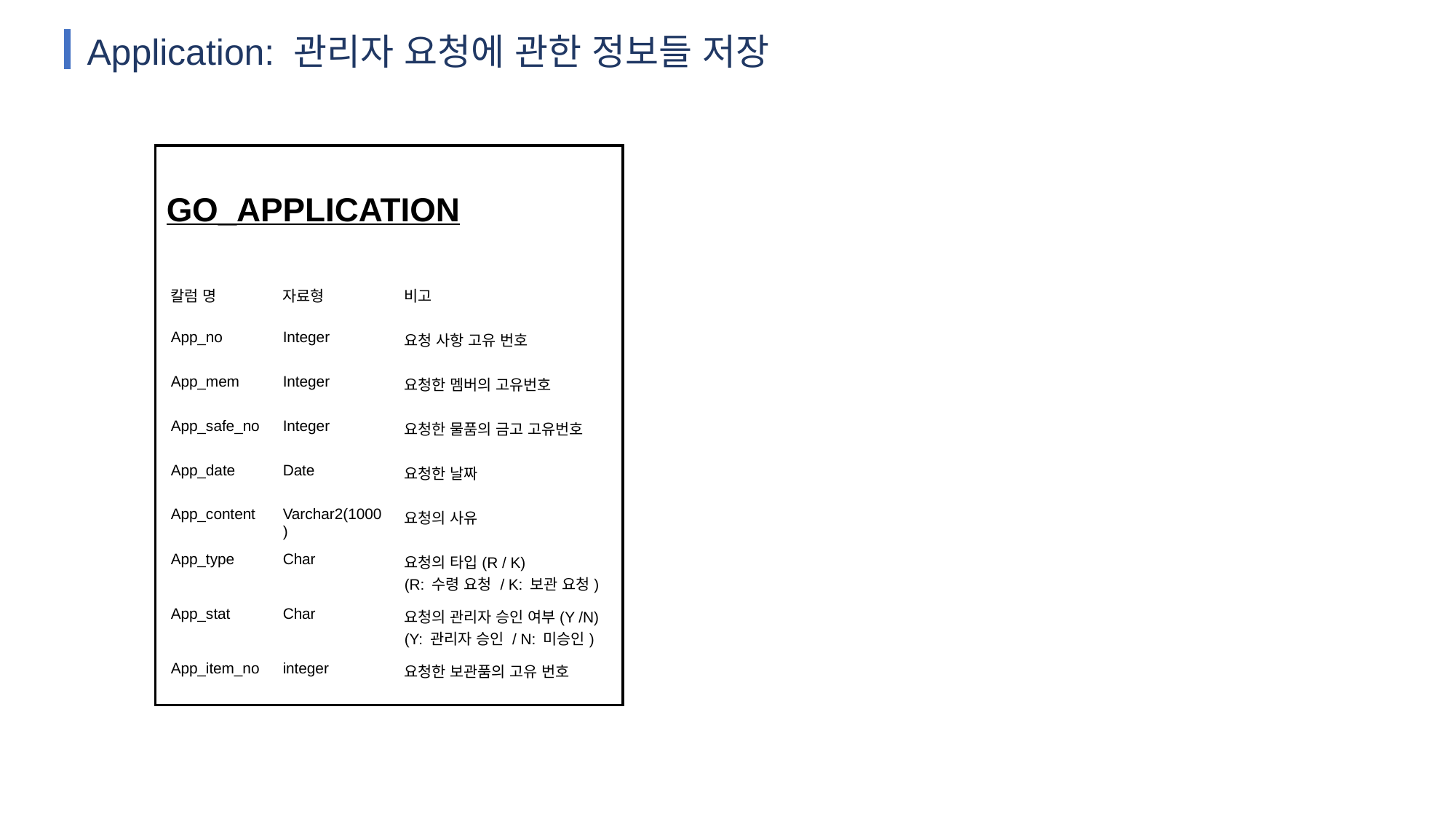

Application: 관리자 요청에 관한 정보들 저장
GO_APPLICATION

| 칼럼 명 | 자료형 | 비고 |
| --- | --- | --- |
| App\_no | Integer | 요청 사항 고유 번호 |
| App\_mem | Integer | 요청한 멤버의 고유번호 |
| App\_safe\_no | Integer | 요청한 물품의 금고 고유번호 |
| App\_date | Date | 요청한 날짜 |
| App\_content | Varchar2(1000) | 요청의 사유 |
| App\_type | Char | 요청의 타입(R / K) (R: 수령 요청 / K: 보관 요청) |
| App\_stat | Char | 요청의 관리자 승인 여부(Y /N) (Y: 관리자 승인 / N: 미승인) |
| App\_item\_no | integer | 요청한 보관품의 고유 번호 |